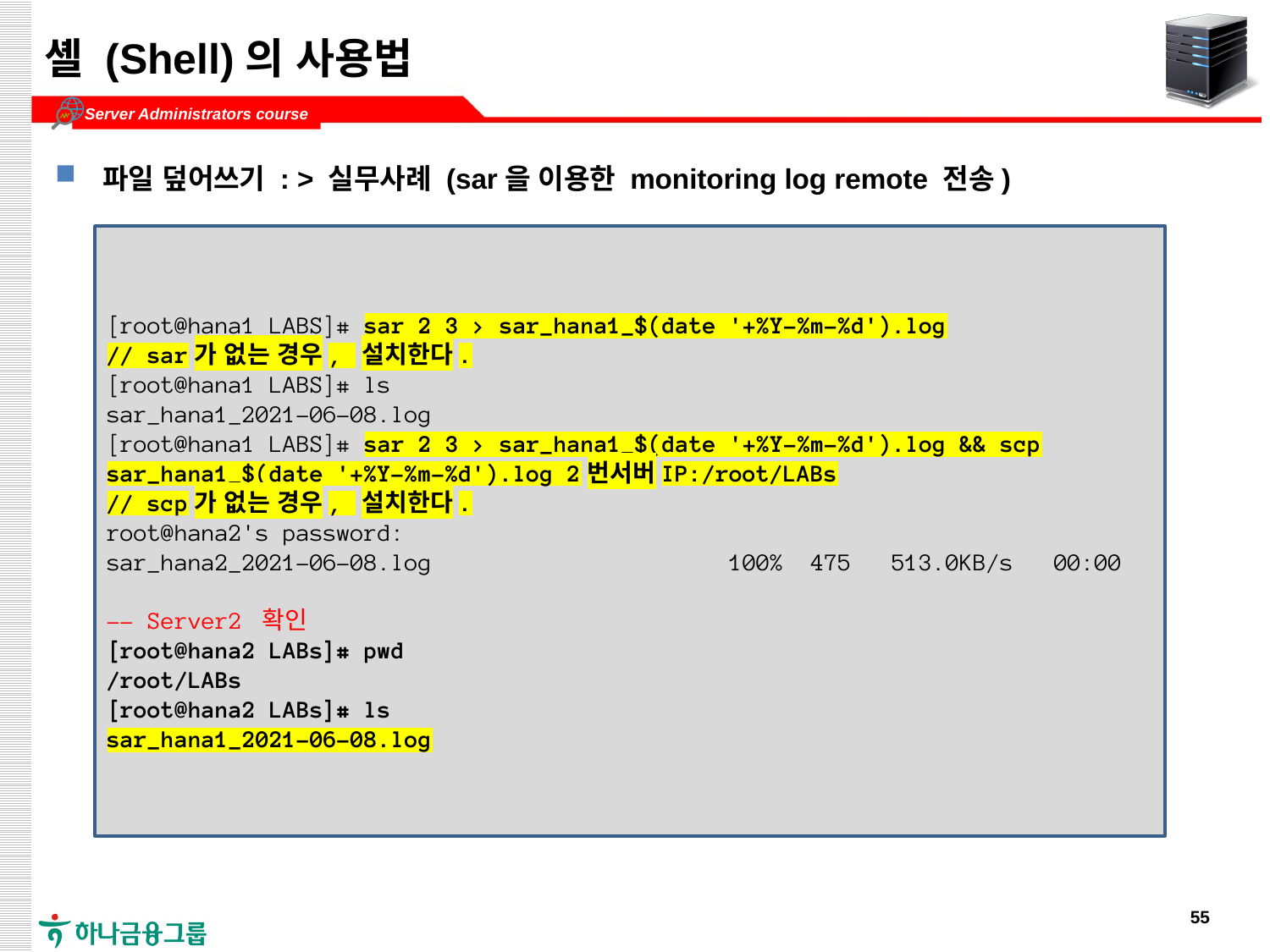

# 셸 (Shell)의 사용법
파일 덮어쓰기 : > 실무사례 (sar을 이용한 monitoring log remote 전송)
[root@hana1 LABS]# sar 2 3 > sar_hana1_$(date '+%Y-%m-%d').log
// sar가 없는 경우, 설치한다.
[root@hana1 LABS]# ls
sar_hana1_2021-06-08.log
[root@hana1 LABS]# sar 2 3 > sar_hana1_$(date '+%Y-%m-%d').log && scp sar_hana1_$(date '+%Y-%m-%d').log 2번서버IP:/root/LABs
// scp가 없는 경우, 설치한다.
root@hana2's password:
sar_hana2_2021-06-08.log                      100%  475   513.0KB/s   00:00

-- Server2 확인
[root@hana2 LABs]# pwd
/root/LABs
[root@hana2 LABs]# ls
sar_hana1_2021-06-08.log